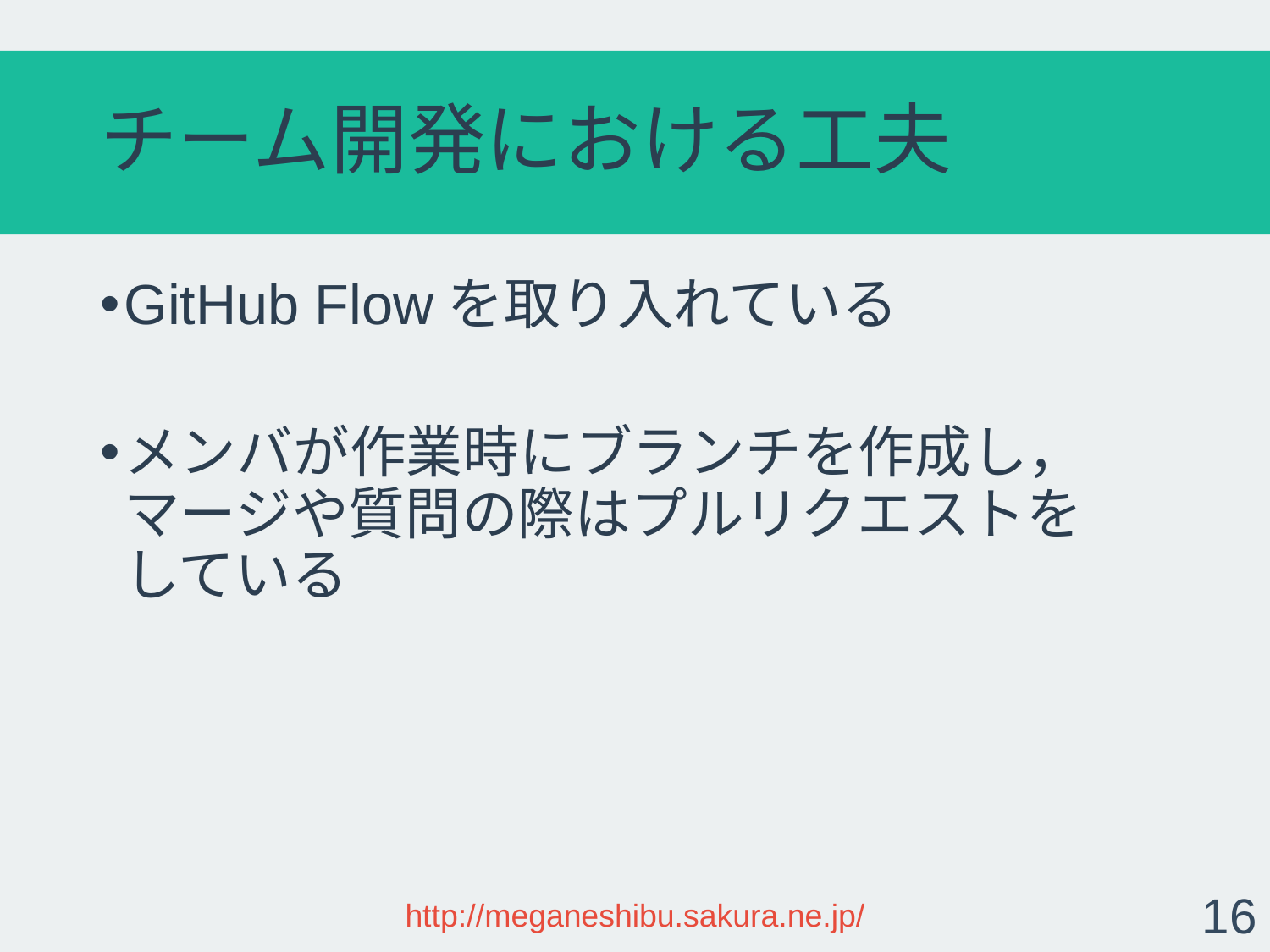

# チーム開発における工夫
GitHub Flowを取り入れている

メンバが作業時にブランチを作成し，
マージや質問の際はプルリクエストを
している
http://meganeshibu.sakura.ne.jp/
16